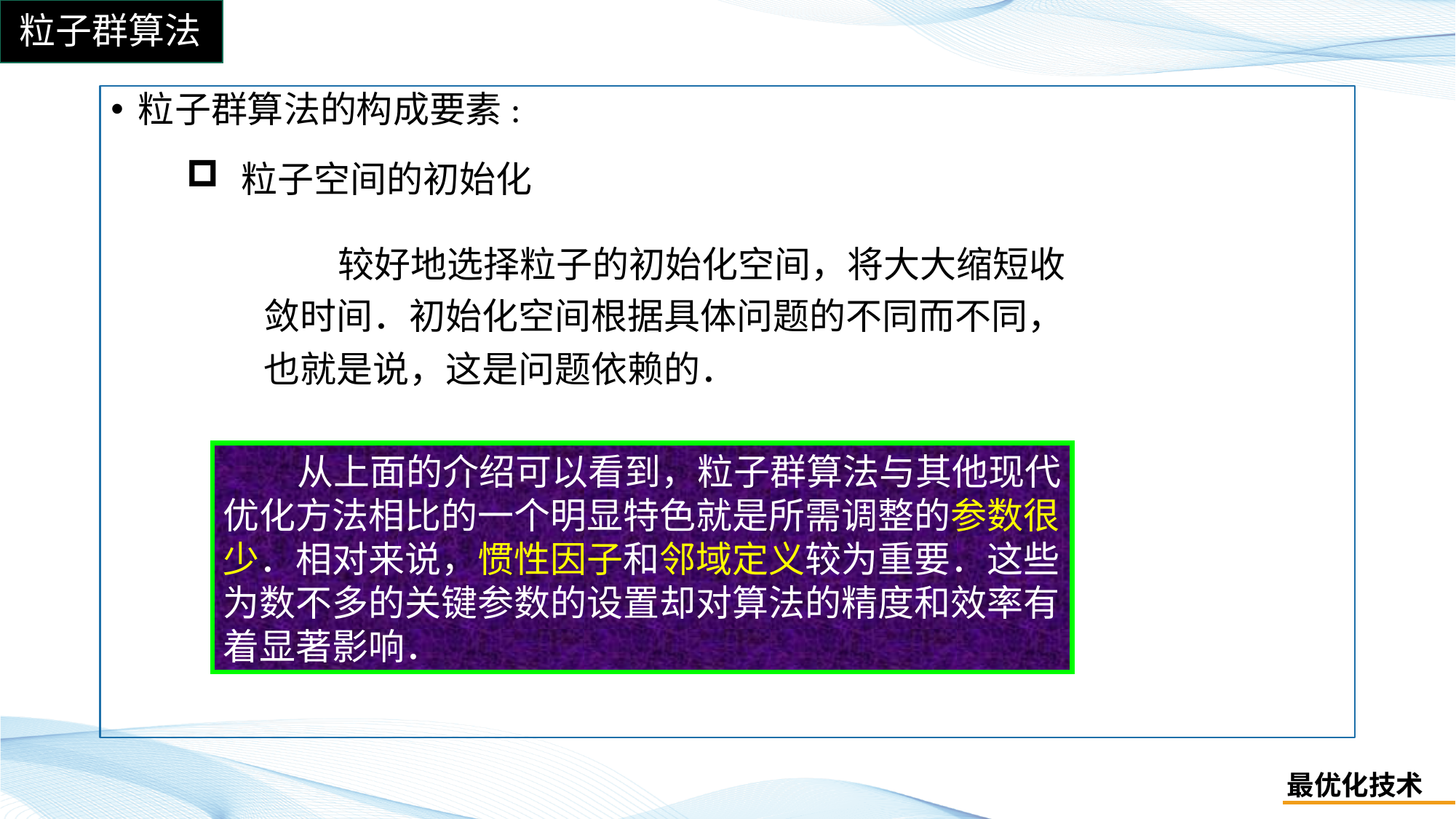

粒子群算法
粒子群算法的构成要素:
粒子空间的初始化
        较好地选择粒子的初始化空间，将大大缩短收
敛时间．初始化空间根据具体问题的不同而不同，
也就是说，这是问题依赖的．
        从上面的介绍可以看到，粒子群算法与其他现代
优化方法相比的一个明显特色就是所需调整的参数很
少．相对来说，惯性因子和邻域定义较为重要．这些
为数不多的关键参数的设置却对算法的精度和效率有
着显著影响．